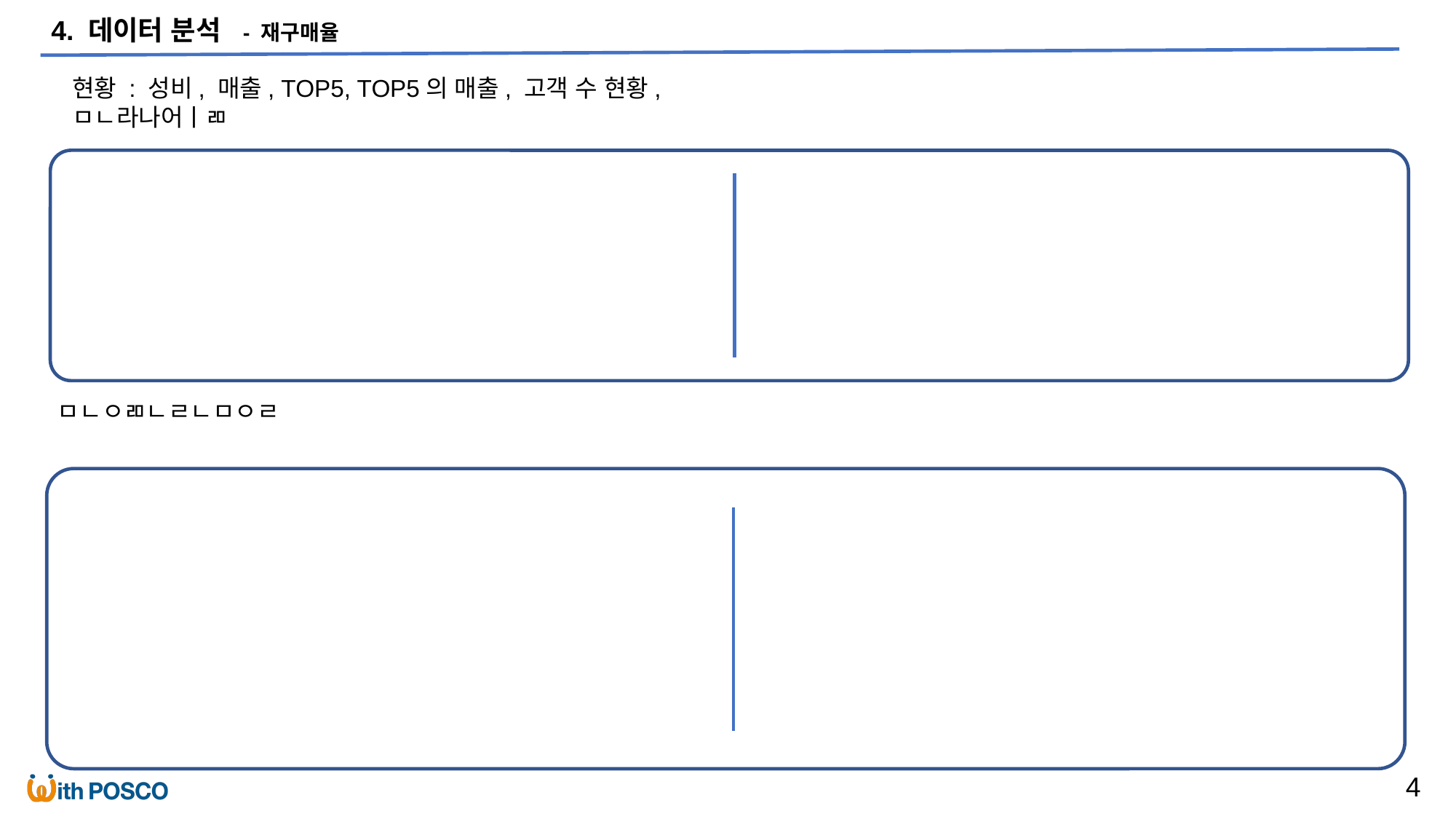

4. 데이터 분석  - 재구매율

현황 : 성비, 매출, TOP5, TOP5의 매출, 고객 수 현황,
ㅁㄴ라나어ㅣㄻ

ㅁㄴㅇㄻㄴㄹㄴㅁㅇㄹ

4